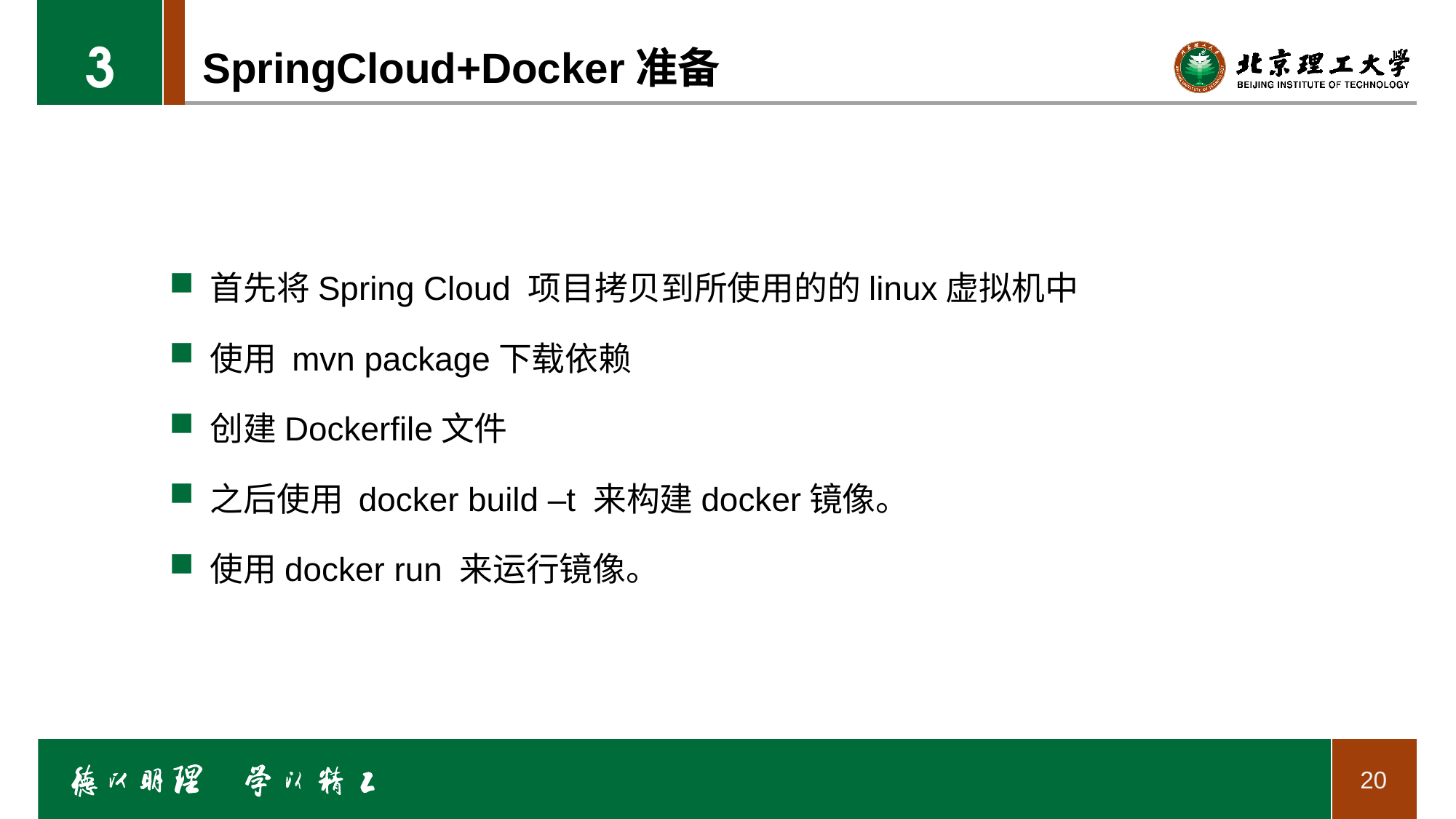

3
# SpringCloud+Docker准备
首先将Spring Cloud 项目拷贝到所使用的的linux虚拟机中
使用 mvn package下载依赖
创建Dockerfile文件
之后使用 docker build –t 来构建docker镜像。
使用docker run 来运行镜像。